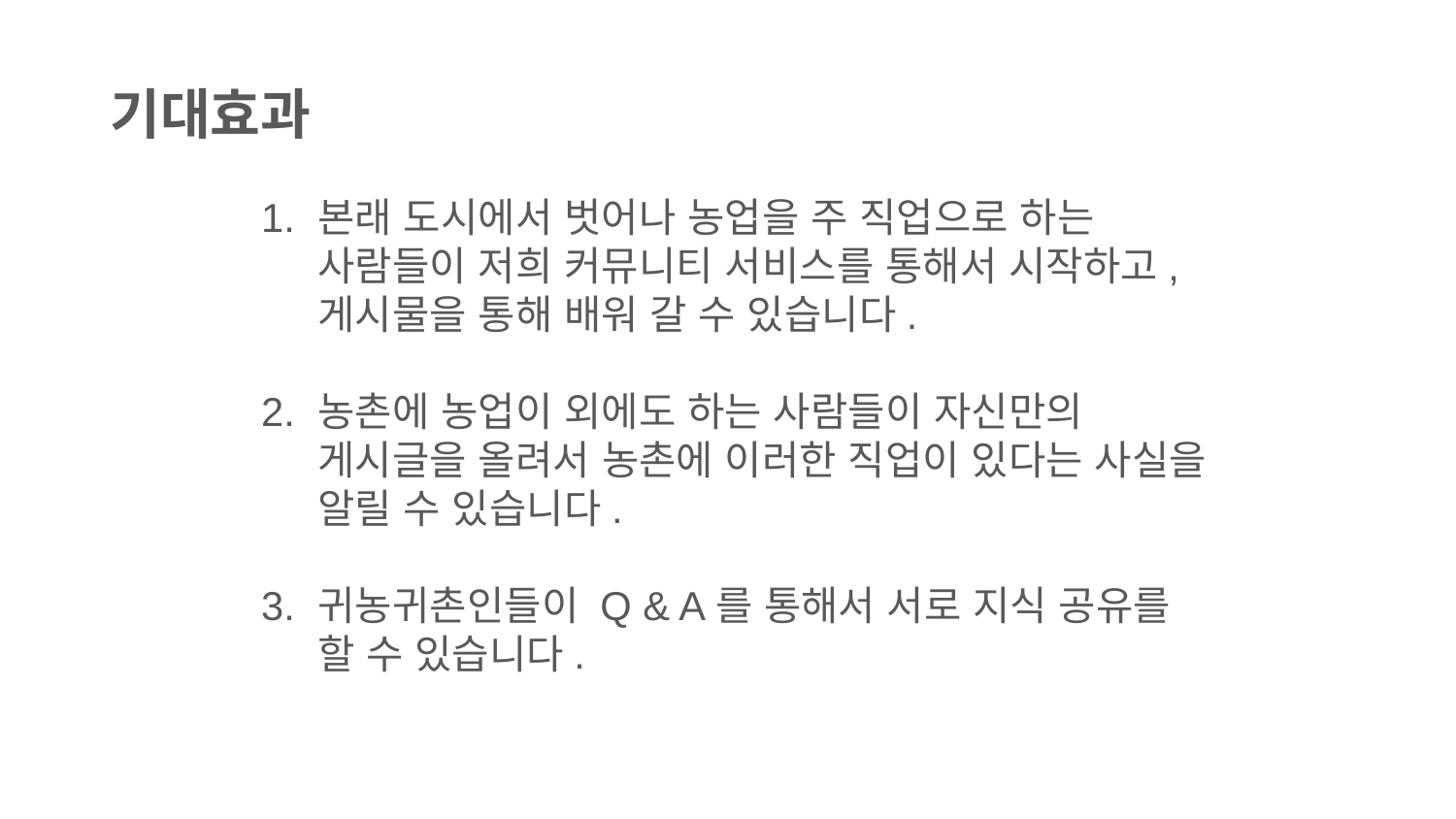

기대효과
본래 도시에서 벗어나 농업을 주 직업으로 하는 사람들이 저희 커뮤니티 서비스를 통해서 시작하고, 게시물을 통해 배워 갈 수 있습니다.
농촌에 농업이 외에도 하는 사람들이 자신만의 게시글을 올려서 농촌에 이러한 직업이 있다는 사실을 알릴 수 있습니다.
귀농귀촌인들이 Q & A를 통해서 서로 지식 공유를 할 수 있습니다.